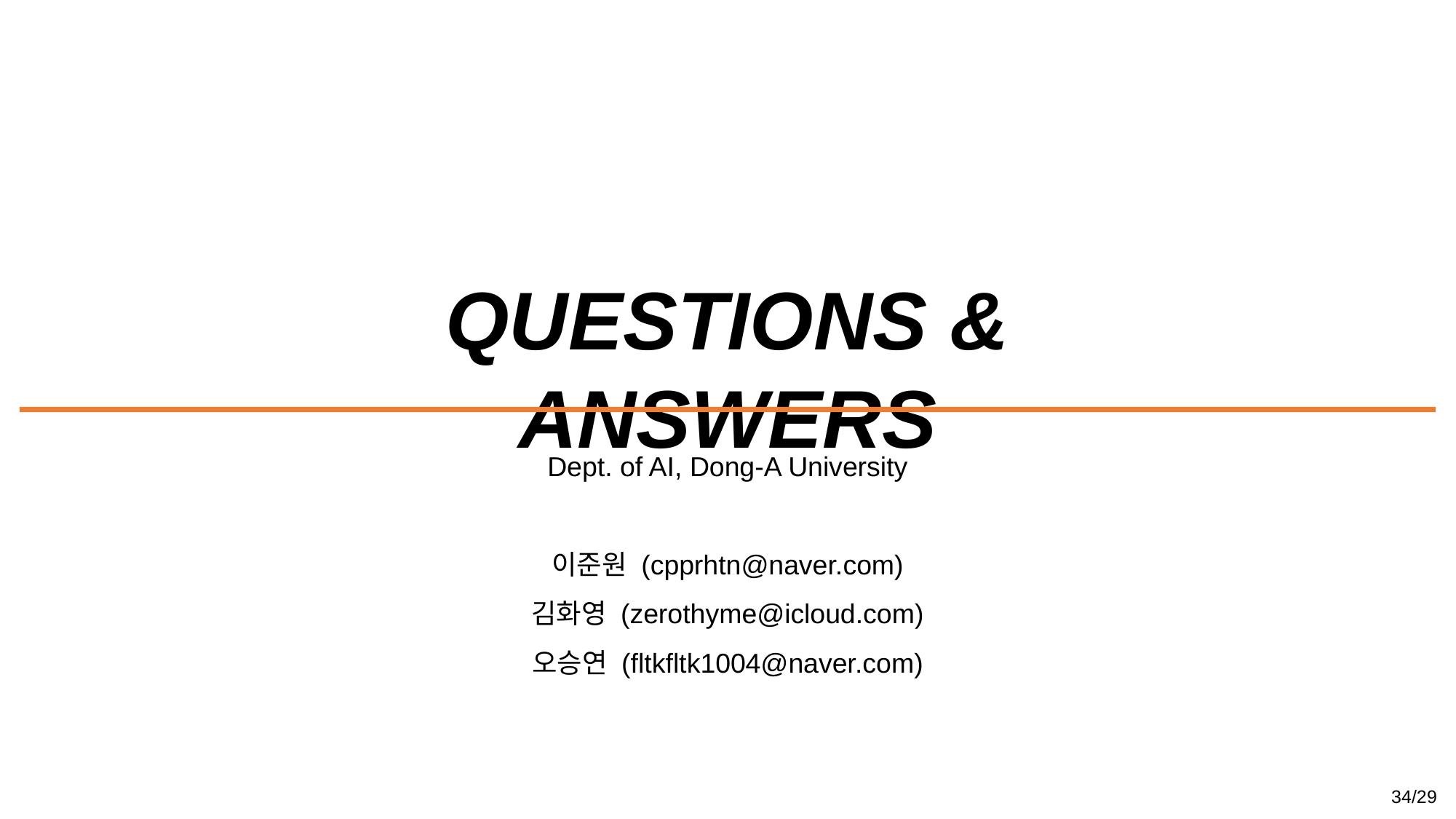

Questions & Answers

Dept. of AI, Dong-A University

이준원 (cpprhtn@naver.com)
김화영 (zerothyme@icloud.com)
오승연 (fltkfltk1004@naver.com)